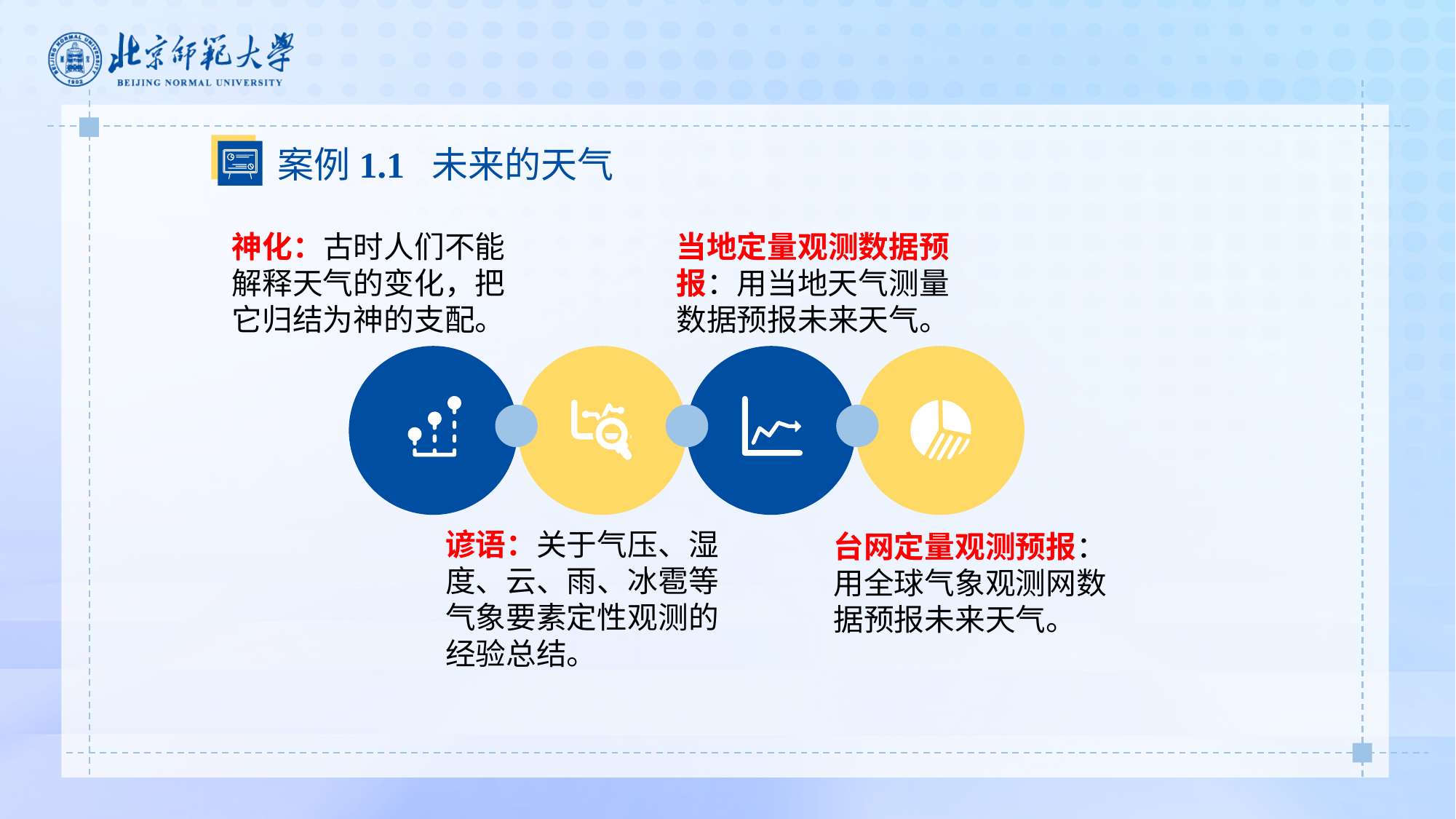

案例1.1  未来的天气
当地定量观测数据预报：用当地天气测量数据预报未来天气。
神化：古时人们不能解释天气的变化，把它归结为神的支配。

谚语：关于气压、湿度、云、雨、冰雹等气象要素定性观测的经验总结。
台网定量观测预报：用全球气象观测网数据预报未来天气。